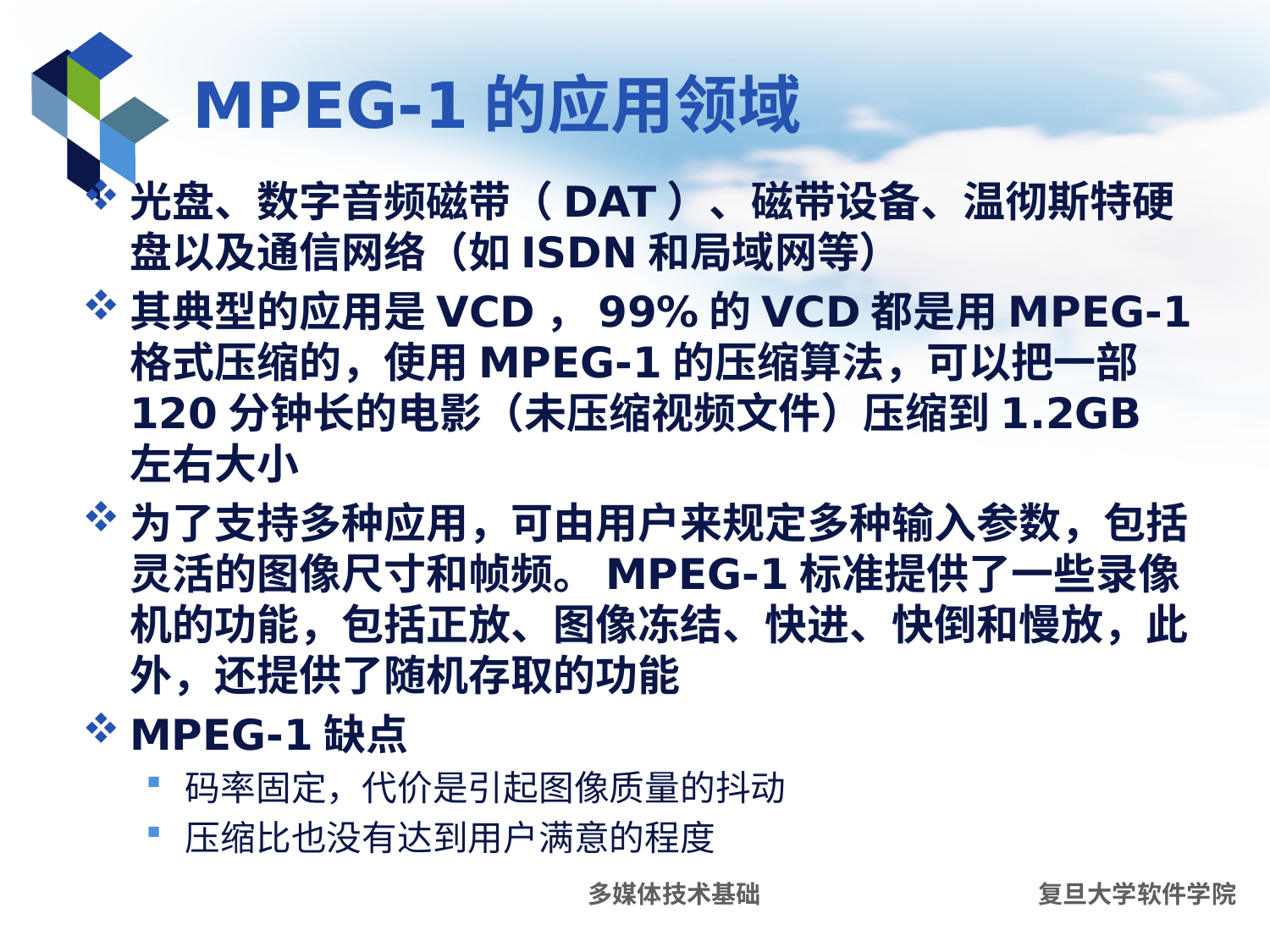

# MPEG-1的应用领域
光盘、数字音频磁带（DAT）、磁带设备、温彻斯特硬盘以及通信网络（如ISDN和局域网等）
其典型的应用是VCD，99%的VCD都是用MPEG-1格式压缩的，使用MPEG-1的压缩算法，可以把一部120分钟长的电影（未压缩视频文件）压缩到1.2GB左右大小
为了支持多种应用，可由用户来规定多种输入参数，包括灵活的图像尺寸和帧频。MPEG-1标准提供了一些录像机的功能，包括正放、图像冻结、快进、快倒和慢放，此外，还提供了随机存取的功能
MPEG-1缺点
码率固定，代价是引起图像质量的抖动
压缩比也没有达到用户满意的程度

多媒体技术基础